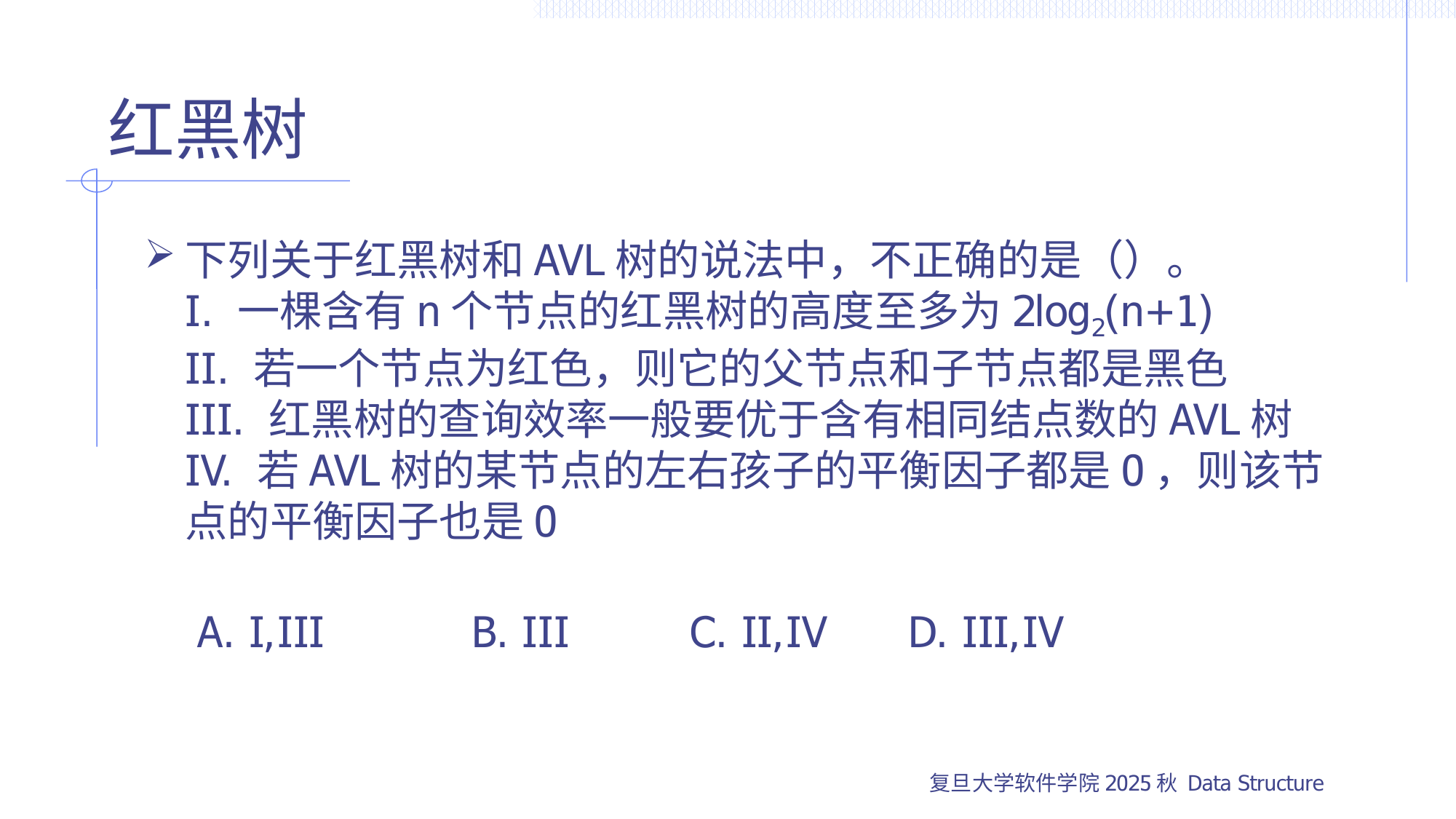

# 红黑树
下列关于红黑树和AVL树的说法中，不正确的是（）。
I. 一棵含有n个节点的红黑树的高度至多为2log2(n+1)
II. 若一个节点为红色，则它的父节点和子节点都是黑色
III. 红黑树的查询效率一般要优于含有相同结点数的AVL树
IV. 若AVL树的某节点的左右孩子的平衡因子都是0，则该节点的平衡因子也是0
    A. I,III		B. III		C. II,IV	D. III,IV